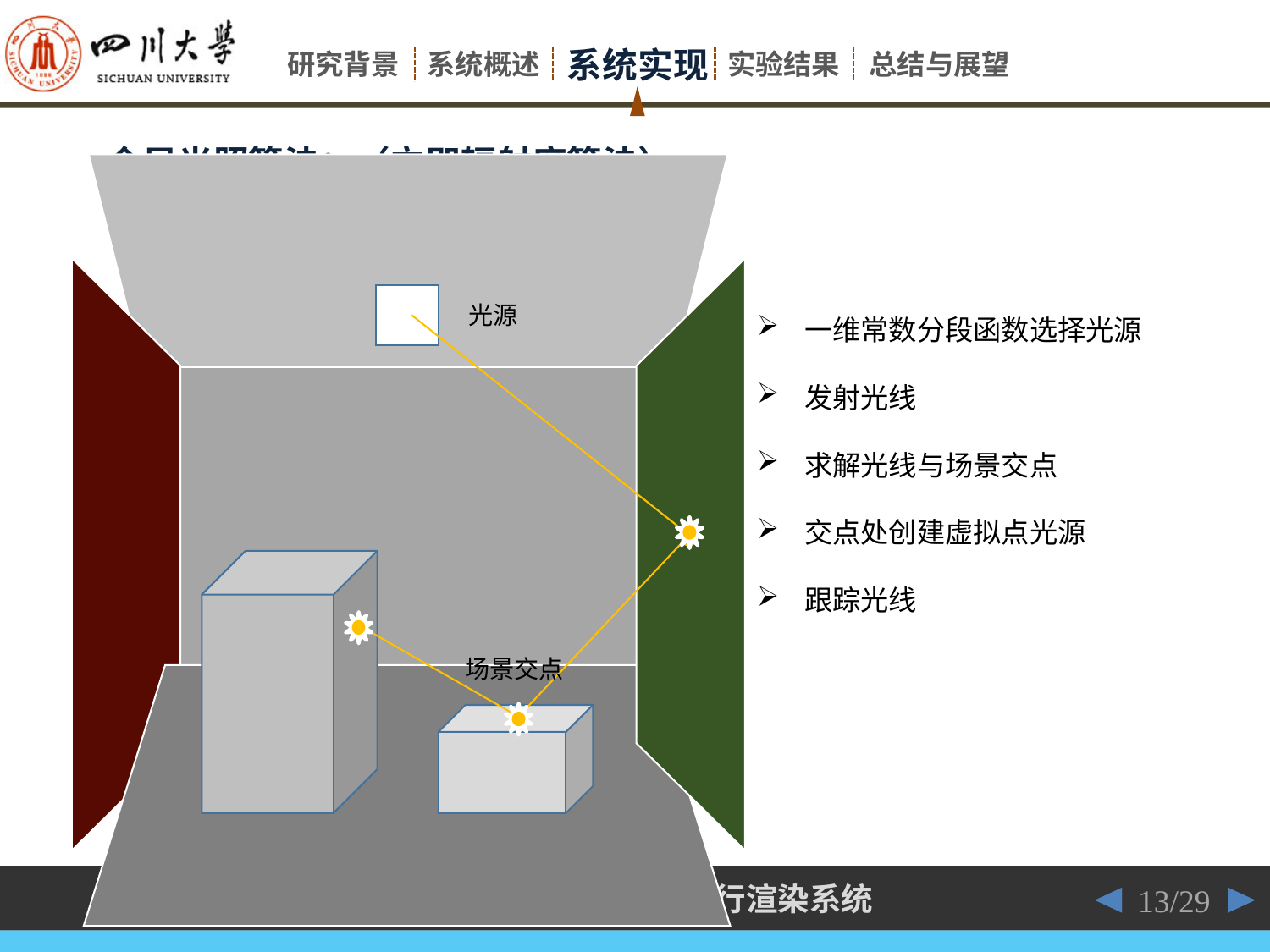

全局光照算法：（立即辐射度算法）

渲染预处理（获取虚拟点光源）

光源
一维常数分段函数选择光源

发射光线

求解光线与场景交点

交点处创建虚拟点光源

跟踪光线

场景交点

13/29